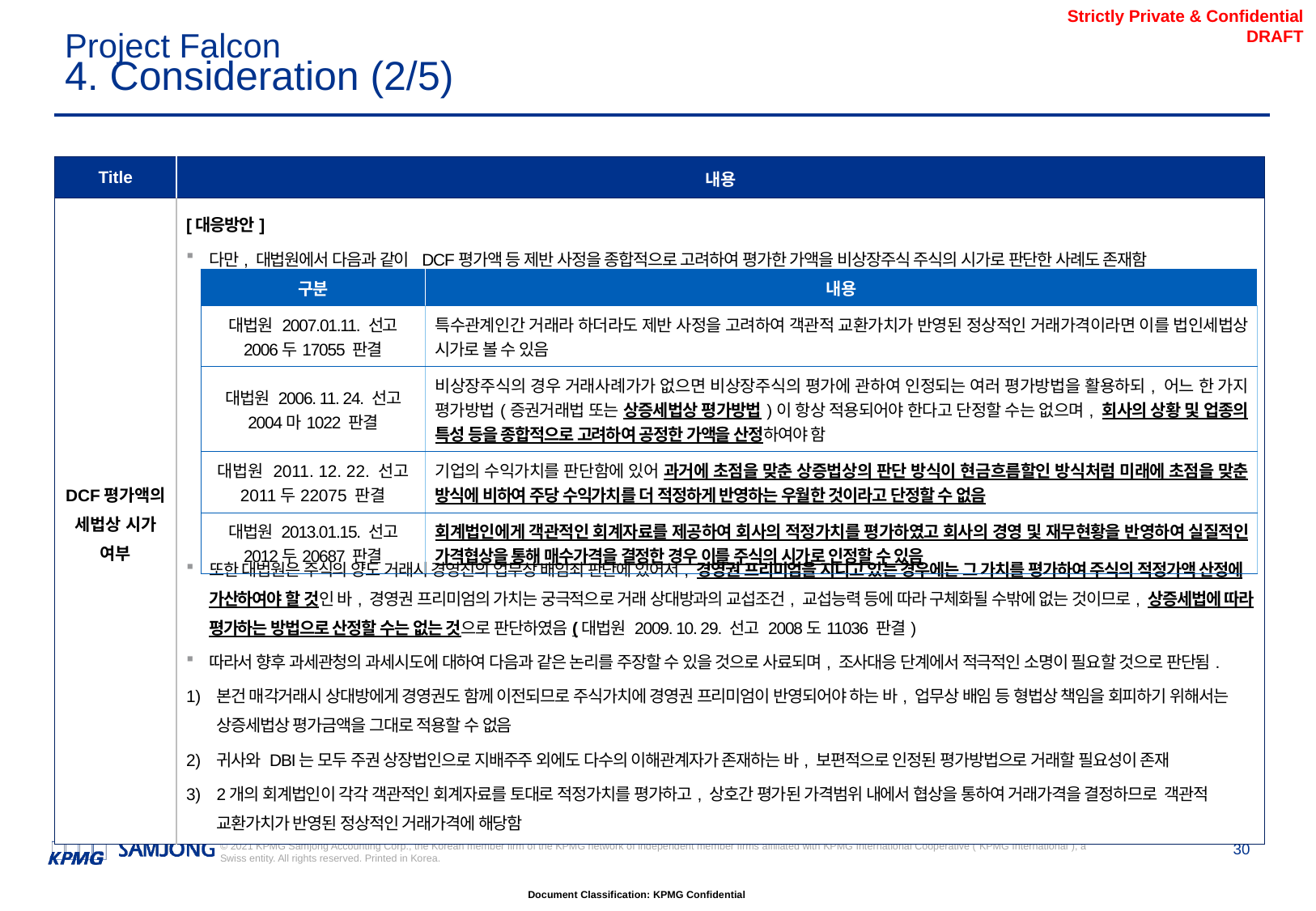

Project Falcon
# 4. Consideration (2/5)
| Title | 내용 |
| --- | --- |
| DCF평가액의 세법상 시가 여부 | [대응방안] 다만, 대법원에서 다음과 같이 DCF평가액 등 제반 사정을 종합적으로 고려하여 평가한 가액을 비상장주식 주식의 시가로 판단한 사례도 존재함 또한 대법원은 주식의 양도 거래시 경영진의 업무상 배임죄 판단에 있어서, 경영권 프리미엄을 지니고 있는 경우에는 그 가치를 평가하여 주식의 적정가액 산정에 가산하여야 할 것인 바, 경영권 프리미엄의 가치는 궁극적으로 거래 상대방과의 교섭조건, 교섭능력 등에 따라 구체화될 수밖에 없는 것이므로, 상증세법에 따라 평가하는 방법으로 산정할 수는 없는 것으로 판단하였음(대법원 2009. 10. 29. 선고 2008도11036 판결) 따라서 향후 과세관청의 과세시도에 대하여 다음과 같은 논리를 주장할 수 있을 것으로 사료되며, 조사대응 단계에서 적극적인 소명이 필요할 것으로 판단됨. 본건 매각거래시 상대방에게 경영권도 함께 이전되므로 주식가치에 경영권 프리미엄이 반영되어야 하는 바, 업무상 배임 등 형법상 책임을 회피하기 위해서는 상증세법상 평가금액을 그대로 적용할 수 없음 귀사와 DBI는 모두 주권 상장법인으로 지배주주 외에도 다수의 이해관계자가 존재하는 바, 보편적으로 인정된 평가방법으로 거래할 필요성이 존재 2개의 회계법인이 각각 객관적인 회계자료를 토대로 적정가치를 평가하고, 상호간 평가된 가격범위 내에서 협상을 통하여 거래가격을 결정하므로 객관적 교환가치가 반영된 정상적인 거래가격에 해당함 |
| 구분 | 내용 |
| --- | --- |
| 대법원 2007.01.11. 선고 2006두17055 판결 | 특수관계인간 거래라 하더라도 제반 사정을 고려하여 객관적 교환가치가 반영된 정상적인 거래가격이라면 이를 법인세법상 시가로 볼 수 있음 |
| 대법원 2006. 11. 24. 선고 2004마1022 판결 | 비상장주식의 경우 거래사례가가 없으면 비상장주식의 평가에 관하여 인정되는 여러 평가방법을 활용하되, 어느 한 가지 평가방법(증권거래법 또는 상증세법상 평가방법)이 항상 적용되어야 한다고 단정할 수는 없으며, 회사의 상황 및 업종의 특성 등을 종합적으로 고려하여 공정한 가액을 산정하여야 함 |
| 대법원 2011. 12. 22. 선고 2011두22075 판결 | 기업의 수익가치를 판단함에 있어 과거에 초점을 맞춘 상증법상의 판단 방식이 현금흐름할인 방식처럼 미래에 초점을 맞춘 방식에 비하여 주당 수익가치를 더 적정하게 반영하는 우월한 것이라고 단정할 수 없음 |
| 대법원 2013.01.15. 선고 2012두20687 판결 | 회계법인에게 객관적인 회계자료를 제공하여 회사의 적정가치를 평가하였고 회사의 경영 및 재무현황을 반영하여 실질적인 가격협상을 통해 매수가격을 결정한 경우 이를 주식의 시가로 인정할 수 있음 |